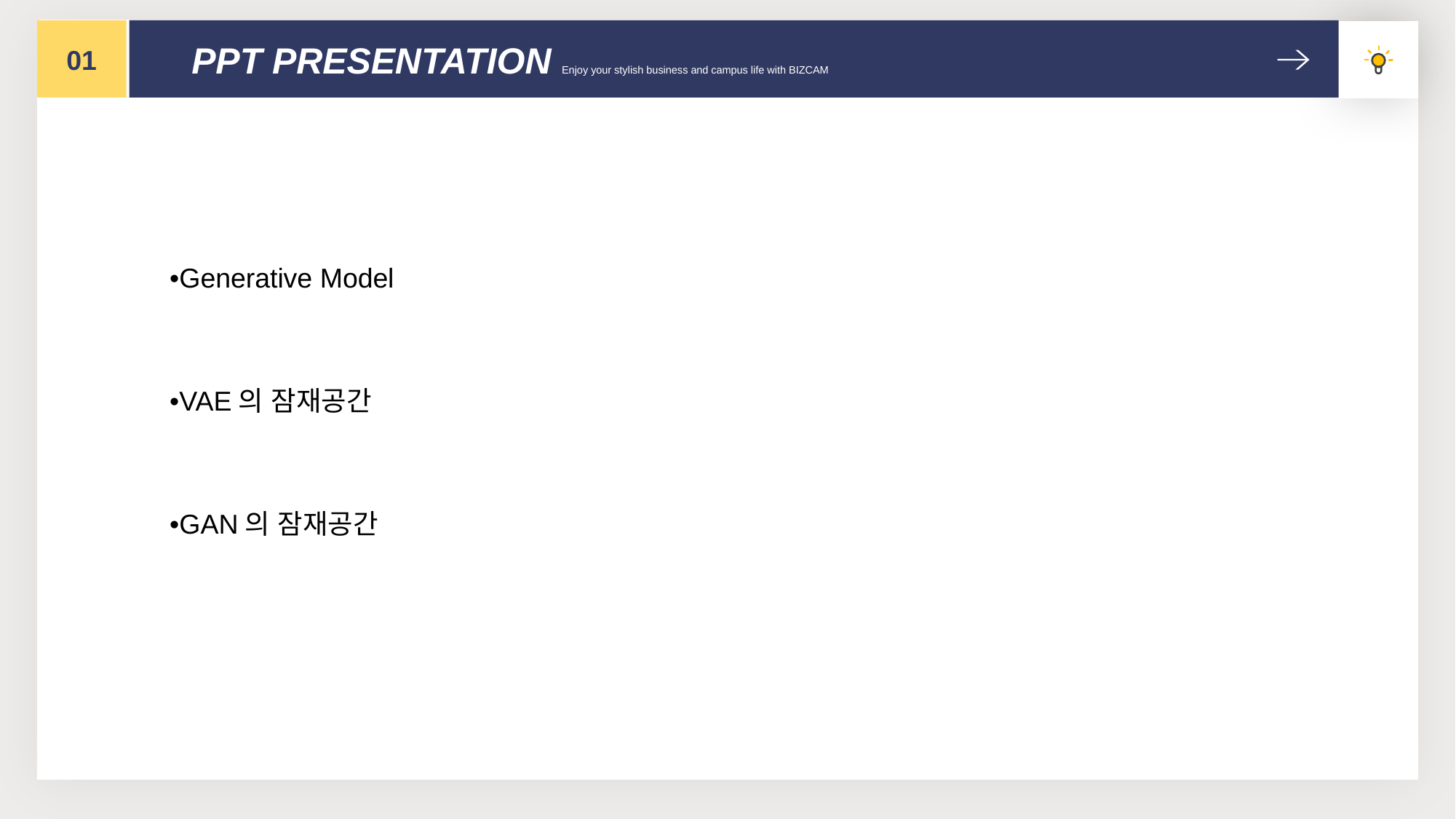

01
PPT PRESENTATION Enjoy your stylish business and campus life with BIZCAM
••••••

•Generative Model
•VAE의 잠재공간
•GAN의 잠재공간